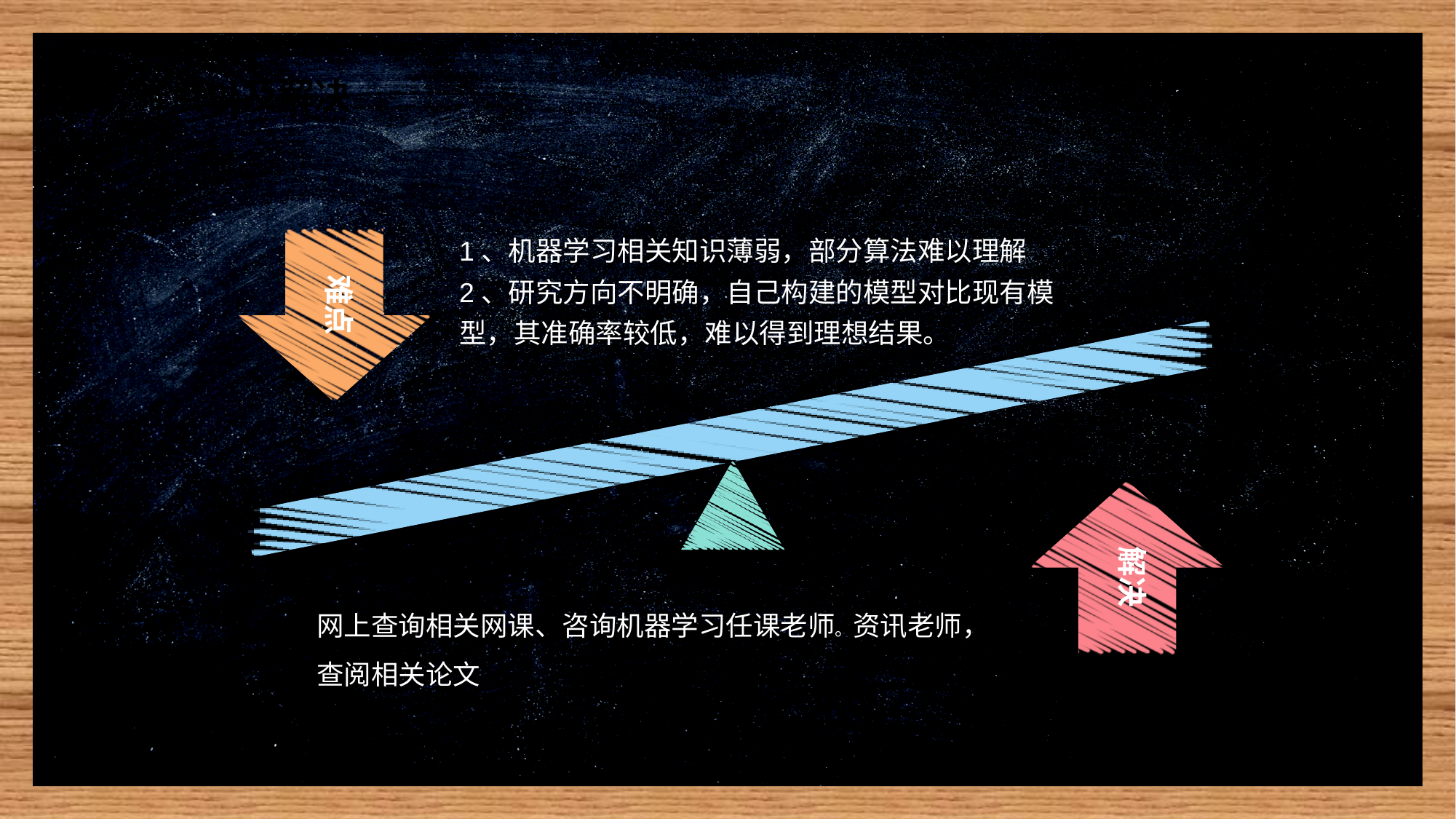

04
难点以及解决
1、机器学习相关知识薄弱，部分算法难以理解
2、研究方向不明确，自己构建的模型对比现有模型，其准确率较低，难以得到理想结果。

难点

解决
网上查询相关网课、咨询机器学习任课老师。资讯老师，查阅相关论文